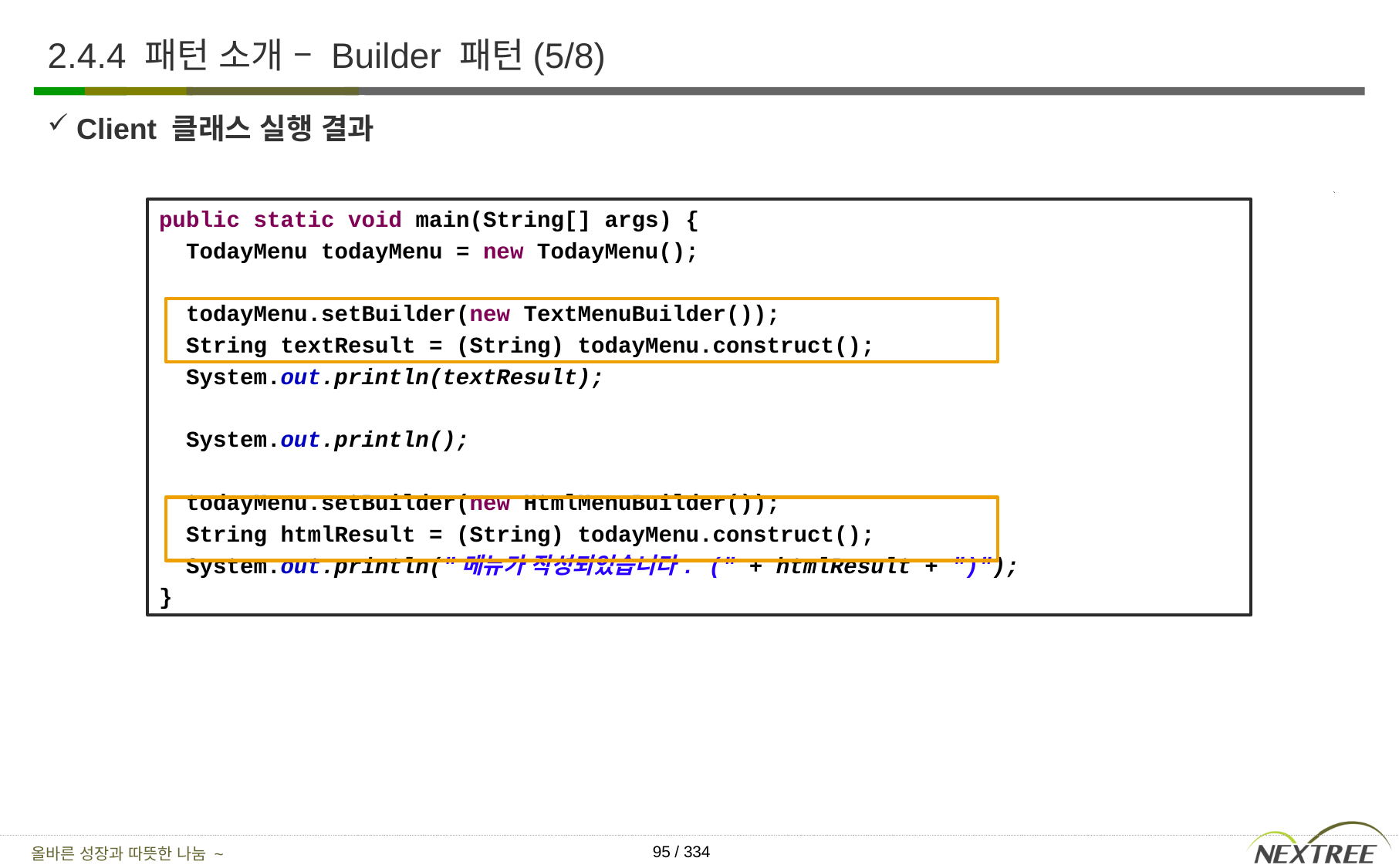

# 2.4.4 패턴 소개 – Builder 패턴(5/8)
Client 클래스 실행 결과
public static void main(String[] args) {
  TodayMenu todayMenu = new TodayMenu();

  todayMenu.setBuilder(new TextMenuBuilder());
  String textResult = (String) todayMenu.construct();
  System.out.println(textResult);

  System.out.println();

  todayMenu.setBuilder(new HtmlMenuBuilder());
  String htmlResult = (String) todayMenu.construct();
  System.out.println("메뉴가 작성되었습니다. (" + htmlResult + ")");
}